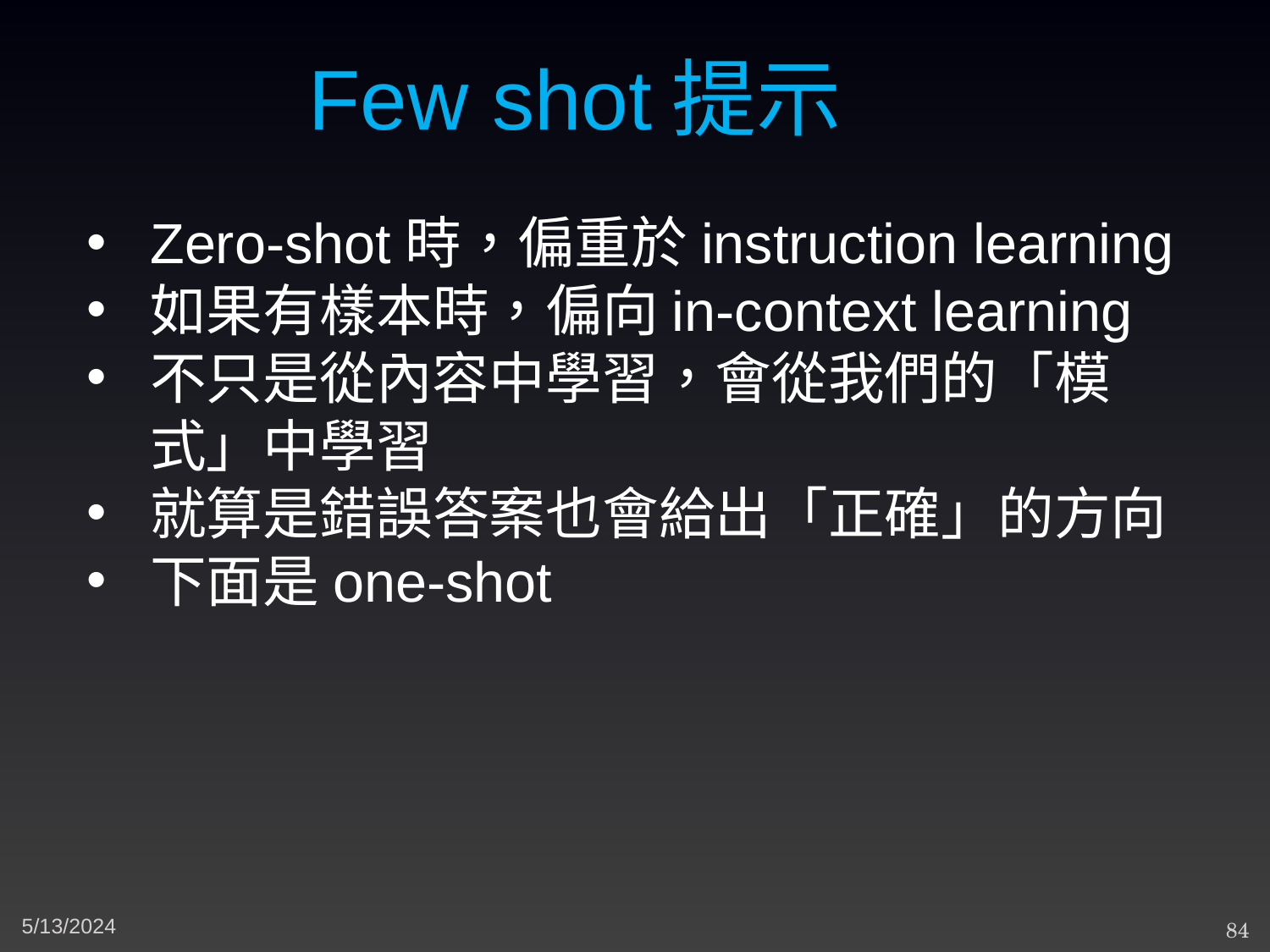

Few shot提示
Zero-shot時，偏重於instruction learning
如果有樣本時，偏向in-context learning
不只是從內容中學習，會從我們的「模式」中學習
就算是錯誤答案也會給出「正確」的方向
下面是one-shot

5/13/2024
84